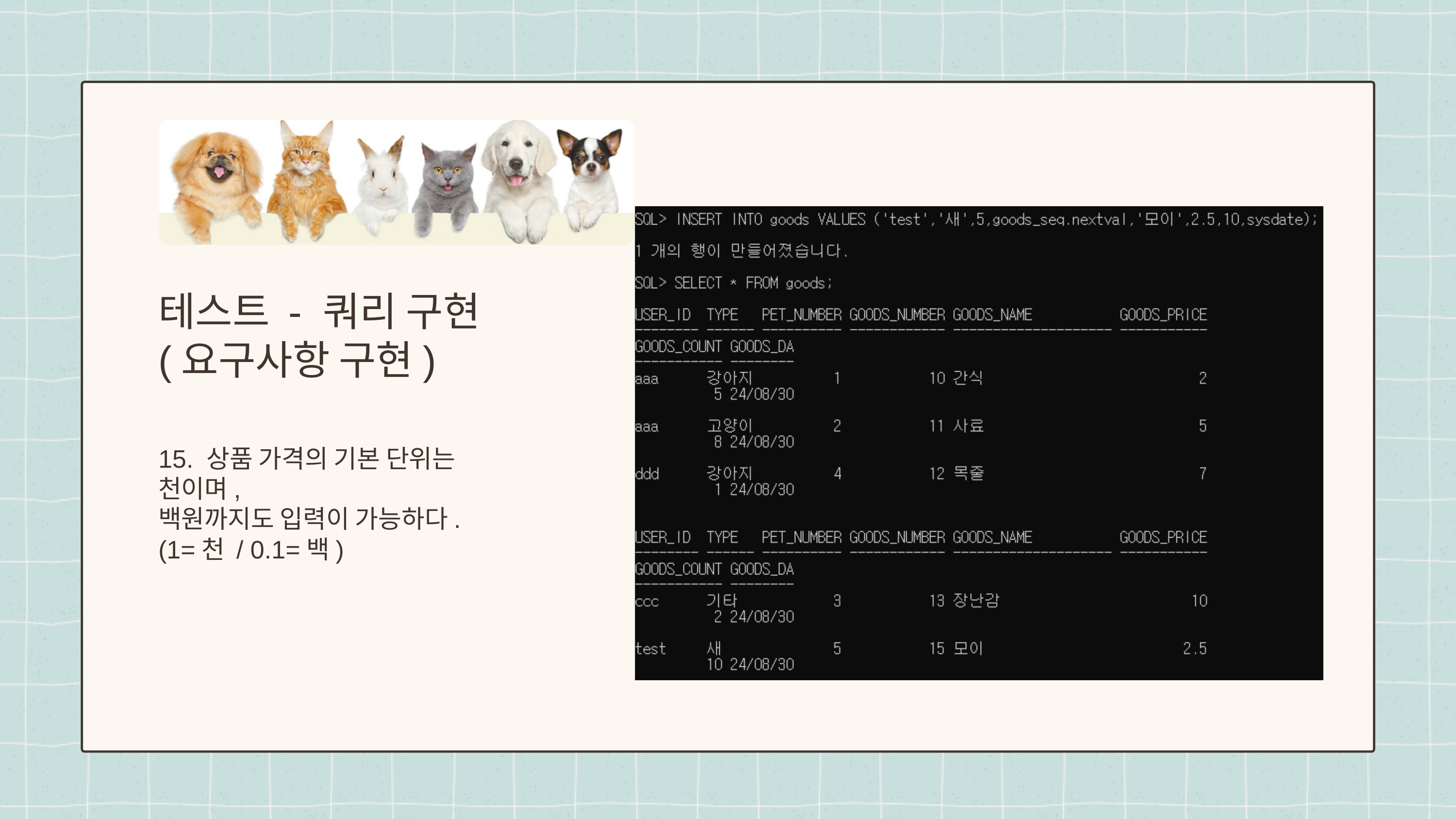

테스트 - 쿼리 구현
(요구사항 구현)
15. 상품 가격의 기본 단위는 천이며,
백원까지도 입력이 가능하다.
(1=천 / 0.1=백)